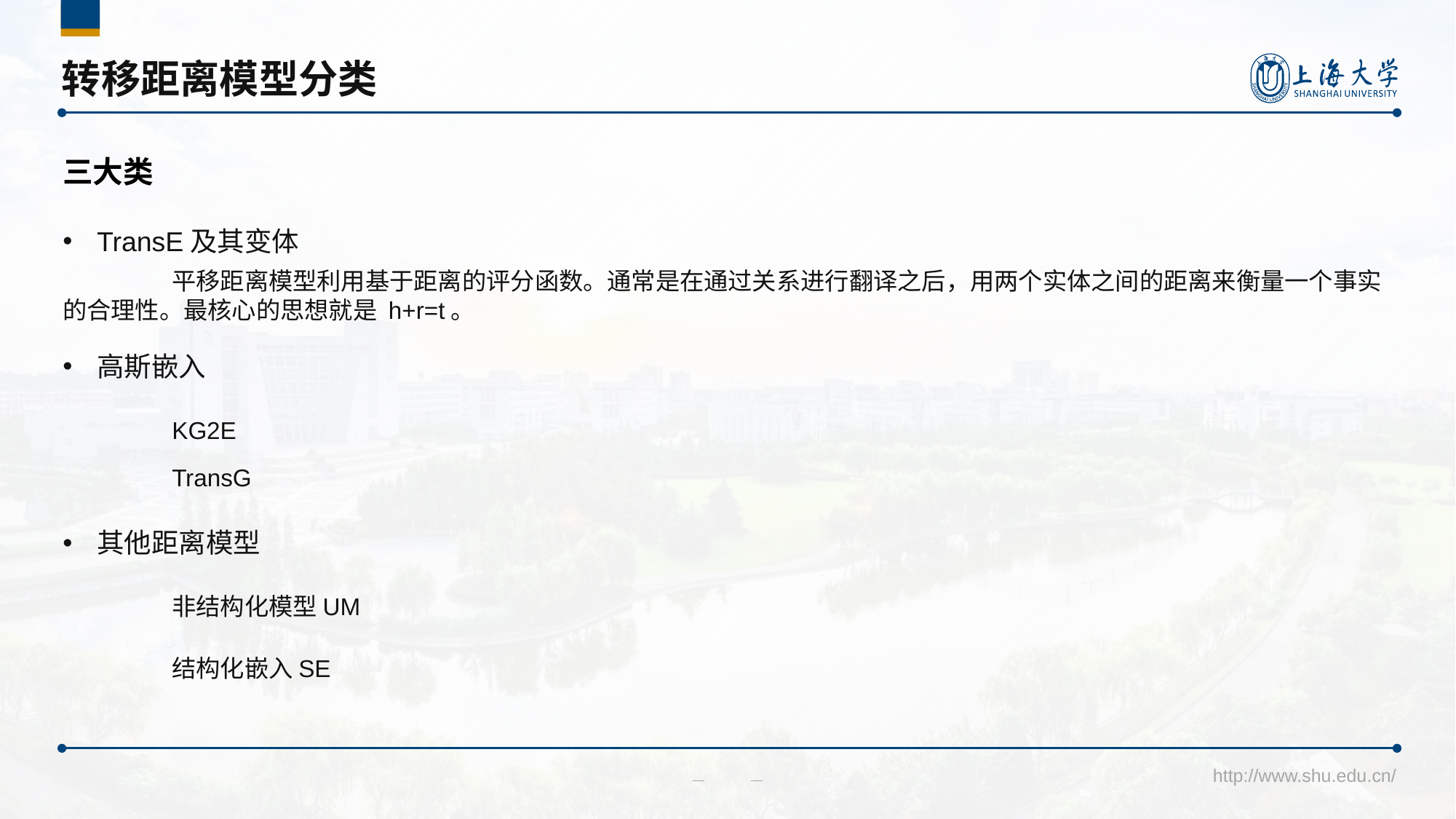

# 转移距离模型分类
三大类
TransE及其变体
	平移距离模型利用基于距离的评分函数。通常是在通过关系进行翻译之后，用两个实体之间的距离来衡量一个事实的合理性。最核心的思想就是 h+r=t。
高斯嵌入
	KG2E
	TransG
其他距离模型
	非结构化模型UM
	结构化嵌入SE

32